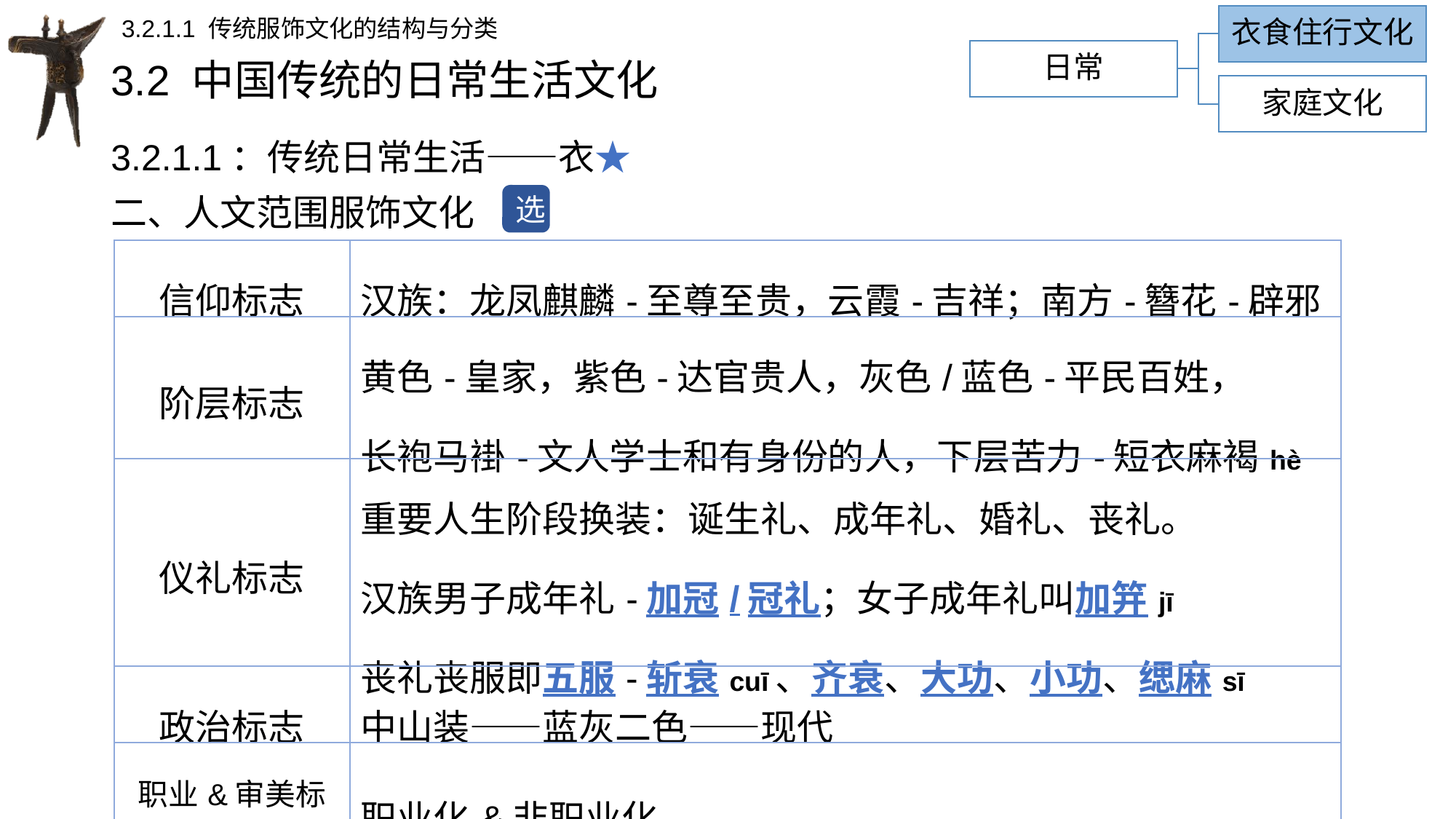

衣食住行文化
3.2.1.1 传统服饰文化的结构与分类

日常
# 3.2 中国传统的日常生活文化

家庭文化
3.2.1.1：传统日常生活——衣★

二、人文范围服饰文化
选
| 信仰标志 | 汉族：龙凤麒麟-至尊至贵，云霞-吉祥；南方-簪花-辟邪 |
| --- | --- |
| 阶层标志 | 黄色-皇家，紫色-达官贵人，灰色/蓝色-平民百姓， 长袍马褂-文人学士和有身份的人，下层苦力-短衣麻褐hè |
| 仪礼标志 | 重要人生阶段换装：诞生礼、成年礼、婚礼、丧礼。 汉族男子成年礼-加冠/冠礼；女子成年礼叫加笄jī 丧礼丧服即五服-斩衰cuī、齐衰、大功、小功、缌麻sī |
| 政治标志 | 中山装——蓝灰二色——现代 |
| 职业&审美标志 | 职业化&非职业化 |
66